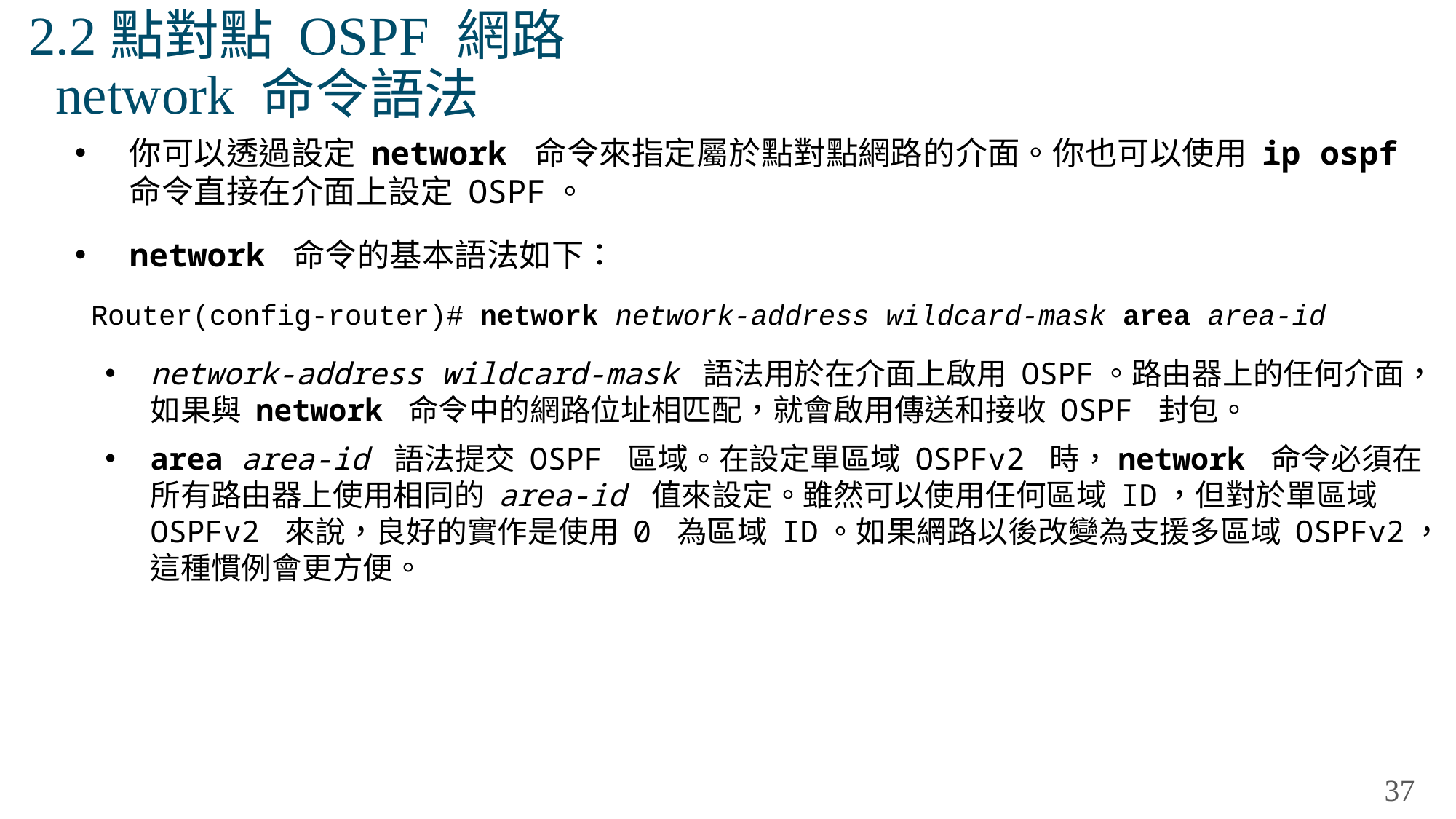

# 2.2點對點 OSPF 網路 network 命令語法
你可以透過設定 network 命令來指定屬於點對點網路的介面。你也可以使用 ip ospf 命令直接在介面上設定 OSPF。
network 命令的基本語法如下：

network-address wildcard-mask 語法用於在介面上啟用 OSPF。路由器上的任何介面，如果與 network 命令中的網路位址相匹配，就會啟用傳送和接收 OSPF 封包。
area area-id 語法提交 OSPF 區域。在設定單區域 OSPFv2 時，network 命令必須在所有路由器上使用相同的 area-id 值來設定。雖然可以使用任何區域 ID，但對於單區域 OSPFv2 來說，良好的實作是使用 0 為區域 ID。如果網路以後改變為支援多區域 OSPFv2，這種慣例會更方便。
Router(config-router)# network network-address wildcard-mask area area-id
37